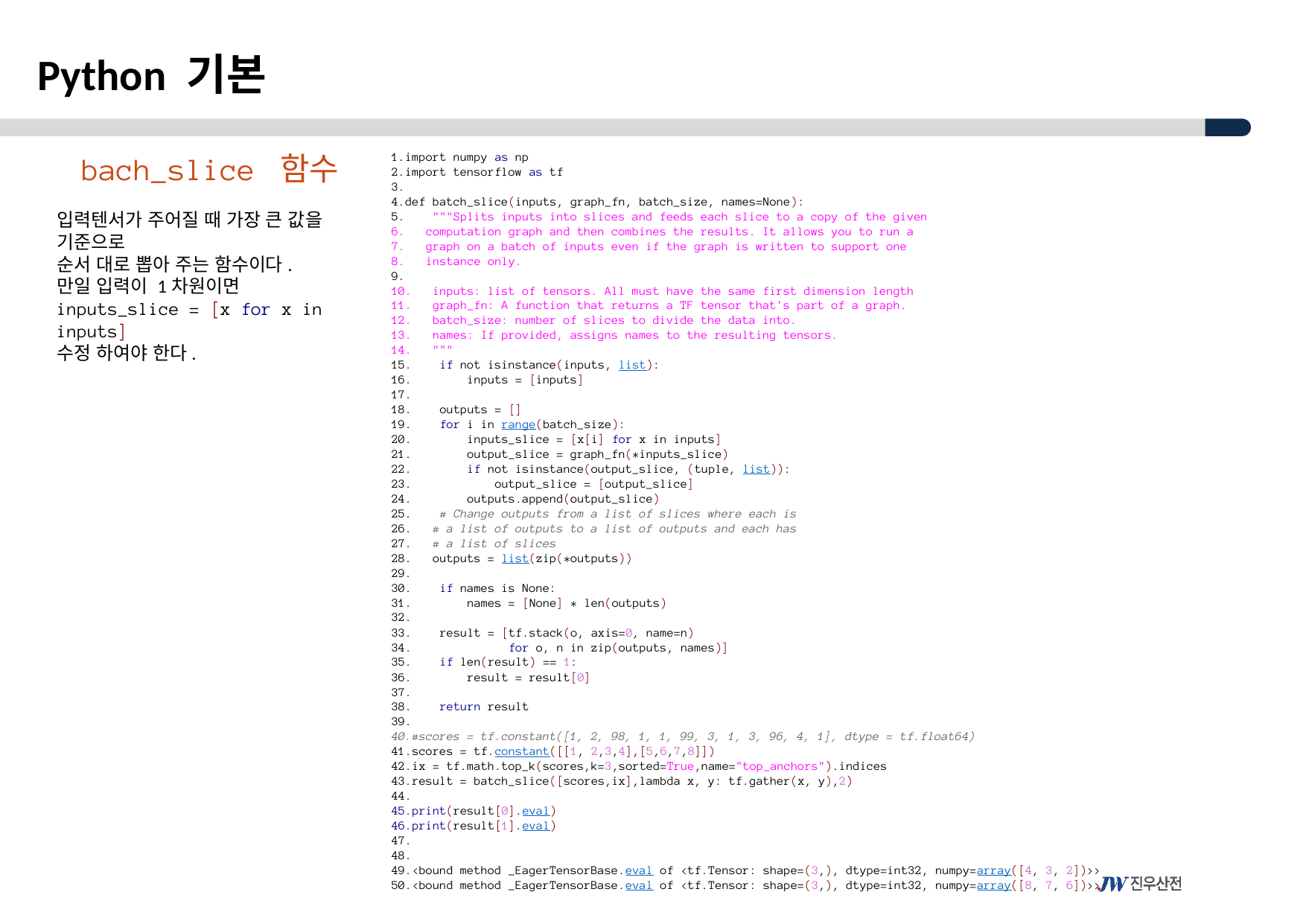

Python 기본
bach_slice 함수
import numpy as np
import tensorflow as tf

def batch_slice(inputs, graph_fn, batch_size, names=None):
    """Splits inputs into slices and feeds each slice to a copy of the given
   computation graph and then combines the results. It allows you to run a
   graph on a batch of inputs even if the graph is written to support one
   instance only.

   inputs: list of tensors. All must have the same first dimension length
   graph_fn: A function that returns a TF tensor that's part of a graph.
   batch_size: number of slices to divide the data into.
   names: If provided, assigns names to the resulting tensors.
   """
    if not isinstance(inputs, list):
        inputs = [inputs]

    outputs = []
    for i in range(batch_size):
        inputs_slice = [x[i] for x in inputs]
        output_slice = graph_fn(*inputs_slice)
        if not isinstance(output_slice, (tuple, list)):
            output_slice = [output_slice]
        outputs.append(output_slice)
    # Change outputs from a list of slices where each is
   # a list of outputs to a list of outputs and each has
   # a list of slices
   outputs = list(zip(*outputs))

    if names is None:
        names = [None] * len(outputs)

    result = [tf.stack(o, axis=0, name=n)
              for o, n in zip(outputs, names)]
    if len(result) == 1:
        result = result[0]

    return result

#scores = tf.constant([1, 2, 98, 1, 1, 99, 3, 1, 3, 96, 4, 1], dtype = tf.float64)
scores = tf.constant([[1, 2,3,4],[5,6,7,8]])
ix = tf.math.top_k(scores,k=3,sorted=True,name="top_anchors").indices
result = batch_slice([scores,ix],lambda x, y: tf.gather(x, y),2)

print(result[0].eval)
print(result[1].eval)

<bound method _EagerTensorBase.eval of <tf.Tensor: shape=(3,), dtype=int32, numpy=array([4, 3, 2])>>
<bound method _EagerTensorBase.eval of <tf.Tensor: shape=(3,), dtype=int32, numpy=array([8, 7, 6])>>
입력텐서가 주어질 때 가장 큰 값을 기준으로
순서 대로 뽑아 주는 함수이다.
만일 입력이 1차원이면
inputs_slice = [x for x in inputs]
수정 하여야 한다.